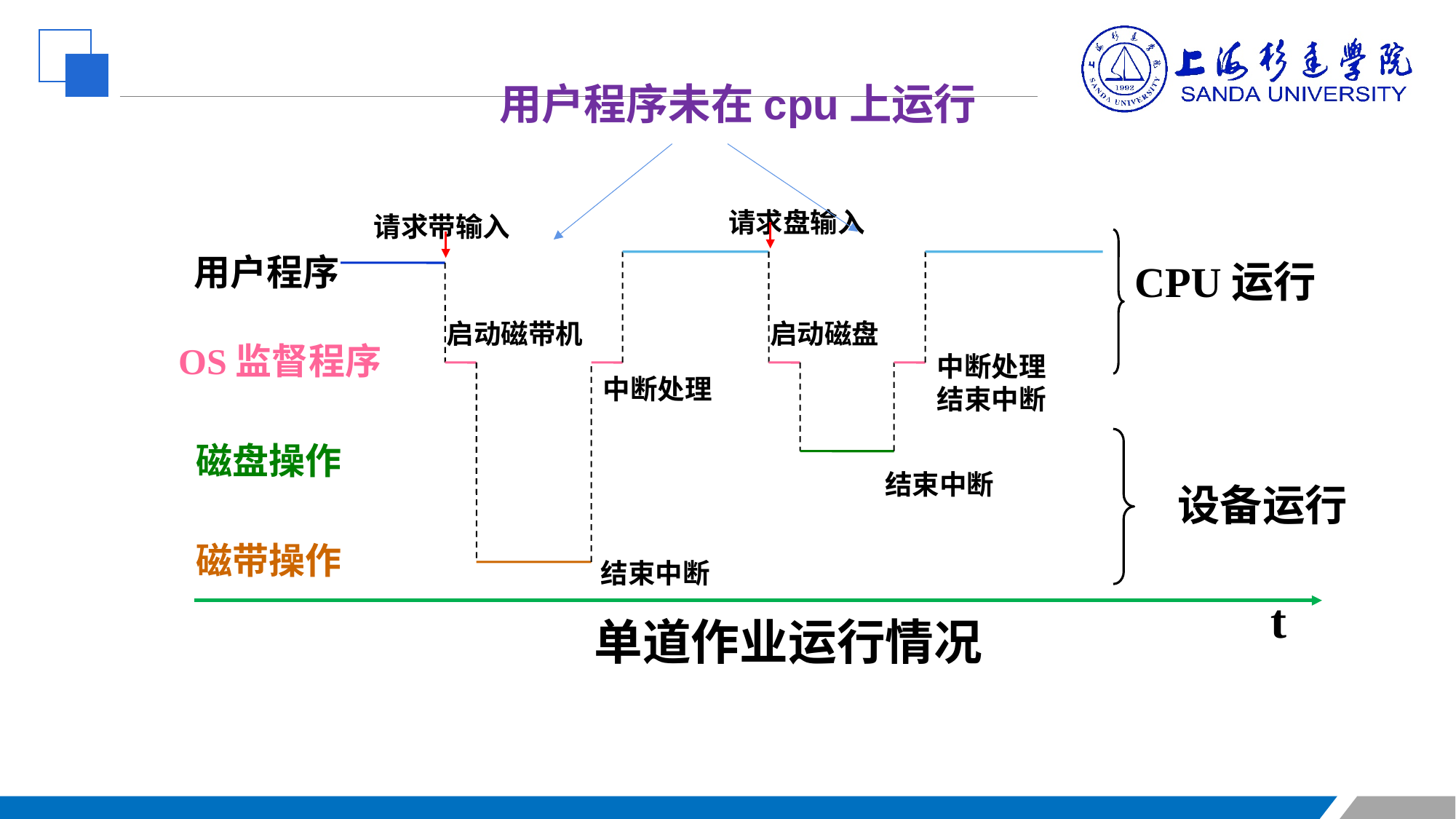

用户程序未在cpu上运行
请求盘输入
请求带输入

用户程序
CPU运行

启动磁带机
启动磁盘
OS监督程序
中断处理
结束中断

中断处理

磁盘操作

结束中断
设备运行
磁带操作
结束中断

t
单道作业运行情况